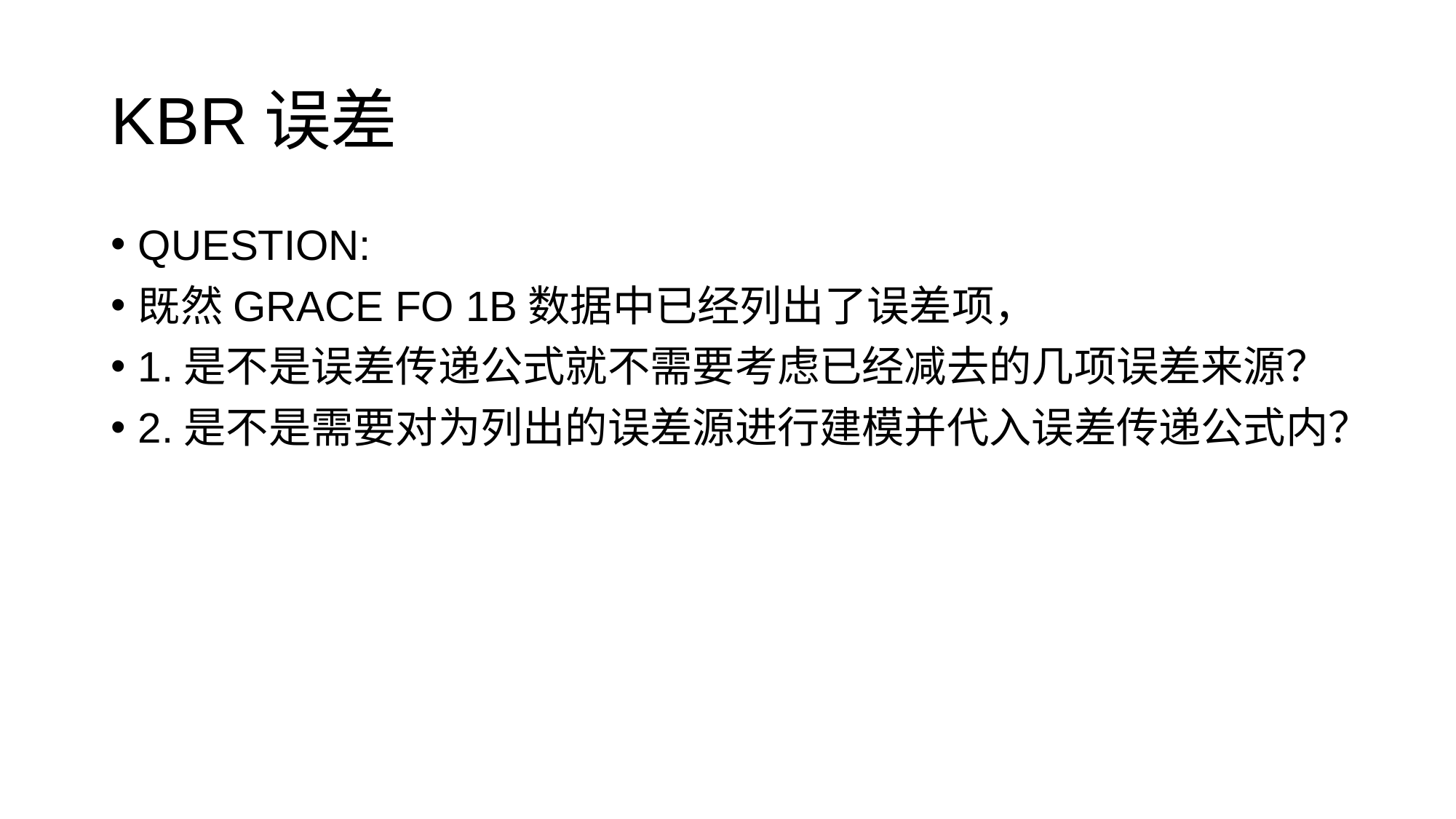

# KBR误差
QUESTION:
既然GRACE FO 1B数据中已经列出了误差项，
1.是不是误差传递公式就不需要考虑已经减去的几项误差来源？
2.是不是需要对为列出的误差源进行建模并代入误差传递公式内？